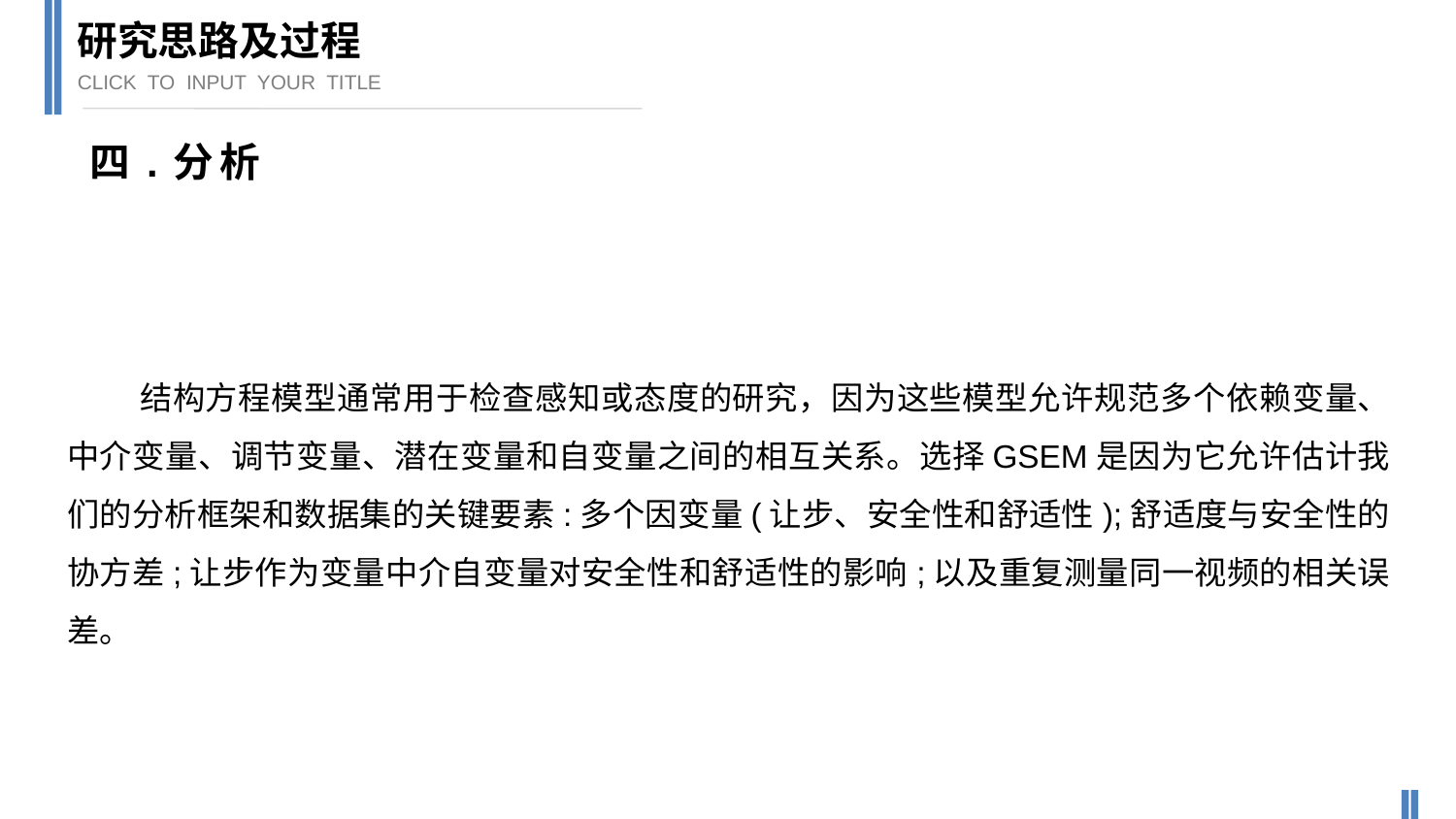

研究思路及过程
CLICK  TO  INPUT  YOUR  TITLE
四.分析
结构方程模型通常用于检查感知或态度的研究，因为这些模型允许规范多个依赖变量、中介变量、调节变量、潜在变量和自变量之间的相互关系。选择GSEM是因为它允许估计我们的分析框架和数据集的关键要素:多个因变量(让步、安全性和舒适性);舒适度与安全性的协方差;让步作为变量中介自变量对安全性和舒适性的影响;以及重复测量同一视频的相关误差。